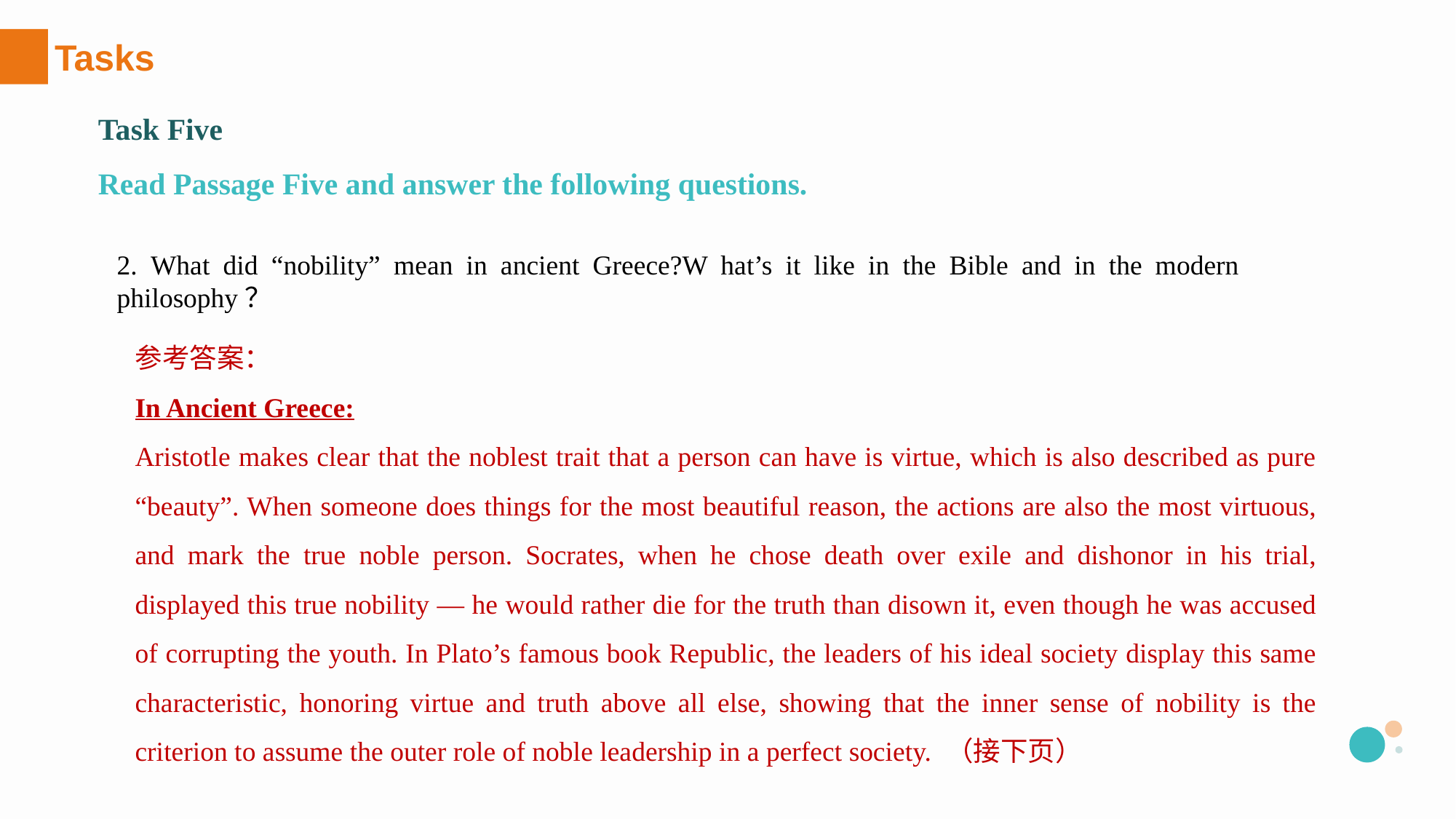

Tasks
Task Five
Read Passage Five and answer the following questions.
2. What did “nobility” mean in ancient Greece?W hat’s it like in the Bible and in the modern philosophy？
参考答案：
In Ancient Greece:
Aristotle makes clear that the noblest trait that a person can have is virtue, which is also described as pure “beauty”. When someone does things for the most beautiful reason, the actions are also the most virtuous, and mark the true noble person. Socrates, when he chose death over exile and dishonor in his trial, displayed this true nobility — he would rather die for the truth than disown it, even though he was accused of corrupting the youth. In Plato’s famous book Republic, the leaders of his ideal society display this same characteristic, honoring virtue and truth above all else, showing that the inner sense of nobility is the criterion to assume the outer role of noble leadership in a perfect society. （接下页）